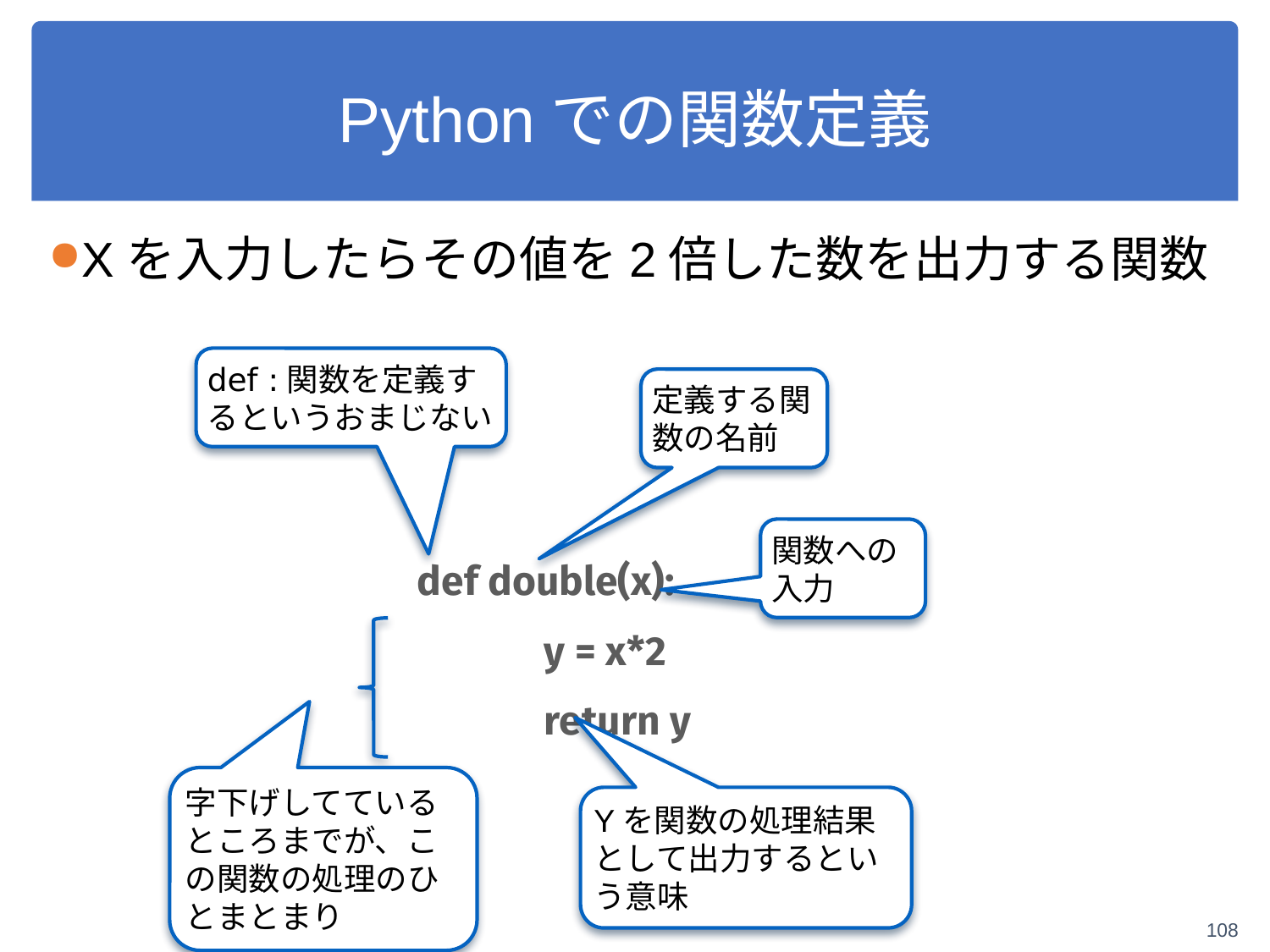

108
# Pythonでの関数定義
Xを入力したらその値を2倍した数を出力する関数
def :関数を定義するというおまじない
定義する関数の名前
関数への入力
def double(x):
	y = x*2
	return y

字下げしてているところまでが、この関数の処理のひとまとまり
Yを関数の処理結果として出力するという意味